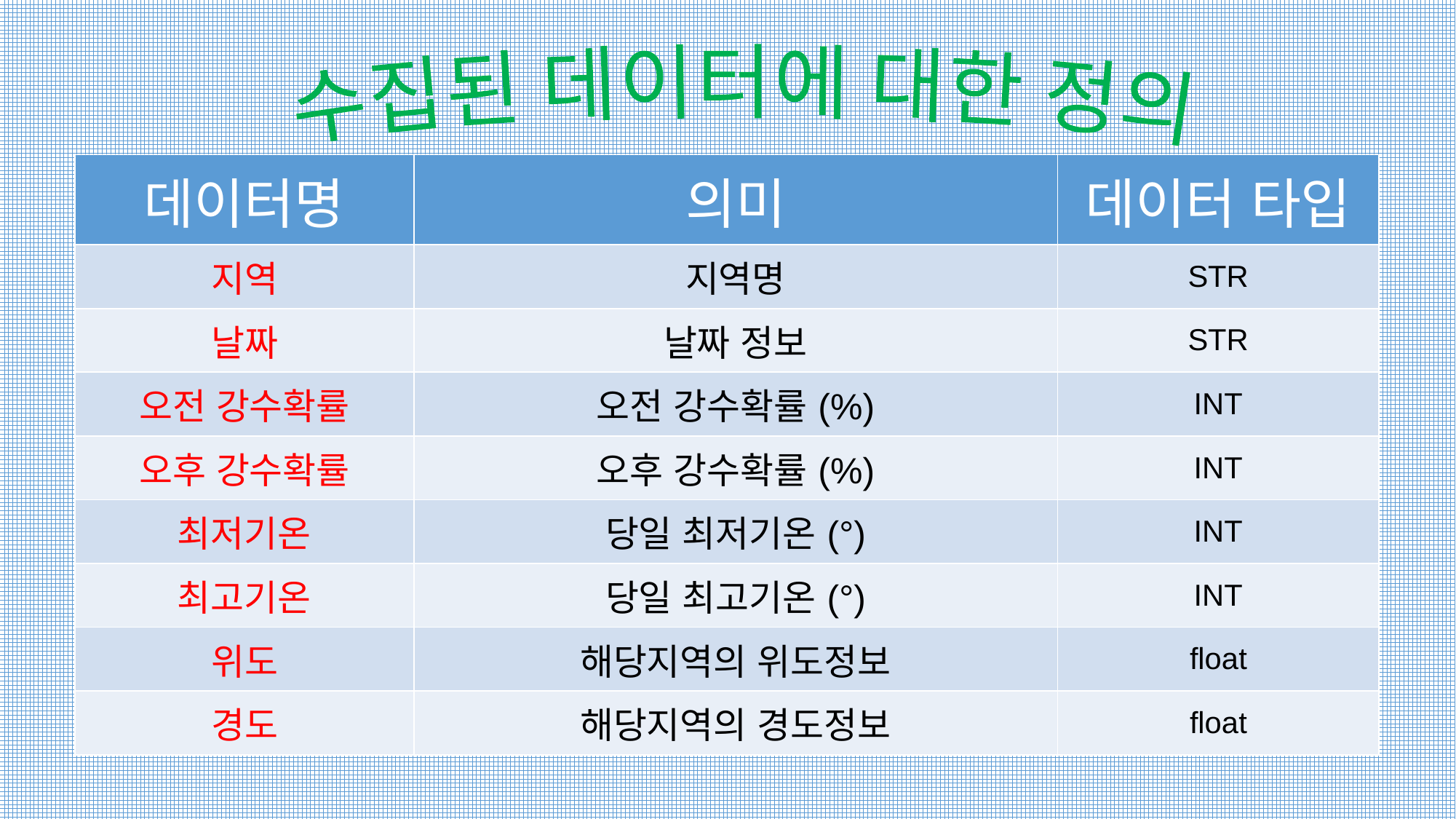

수집된 데이터에 대한 정의
| 데이터명 | 의미 | 데이터 타입 |
| --- | --- | --- |
| 지역 | 지역명 | STR |
| 날짜 | 날짜 정보 | STR |
| 오전 강수확률 | 오전 강수확률(%) | INT |
| 오후 강수확률 | 오후 강수확률(%) | INT |
| 최저기온 | 당일 최저기온(°) | INT |
| 최고기온 | 당일 최고기온(°) | INT |
| 위도 | 해당지역의 위도정보 | float |
| 경도 | 해당지역의 경도정보 | float |